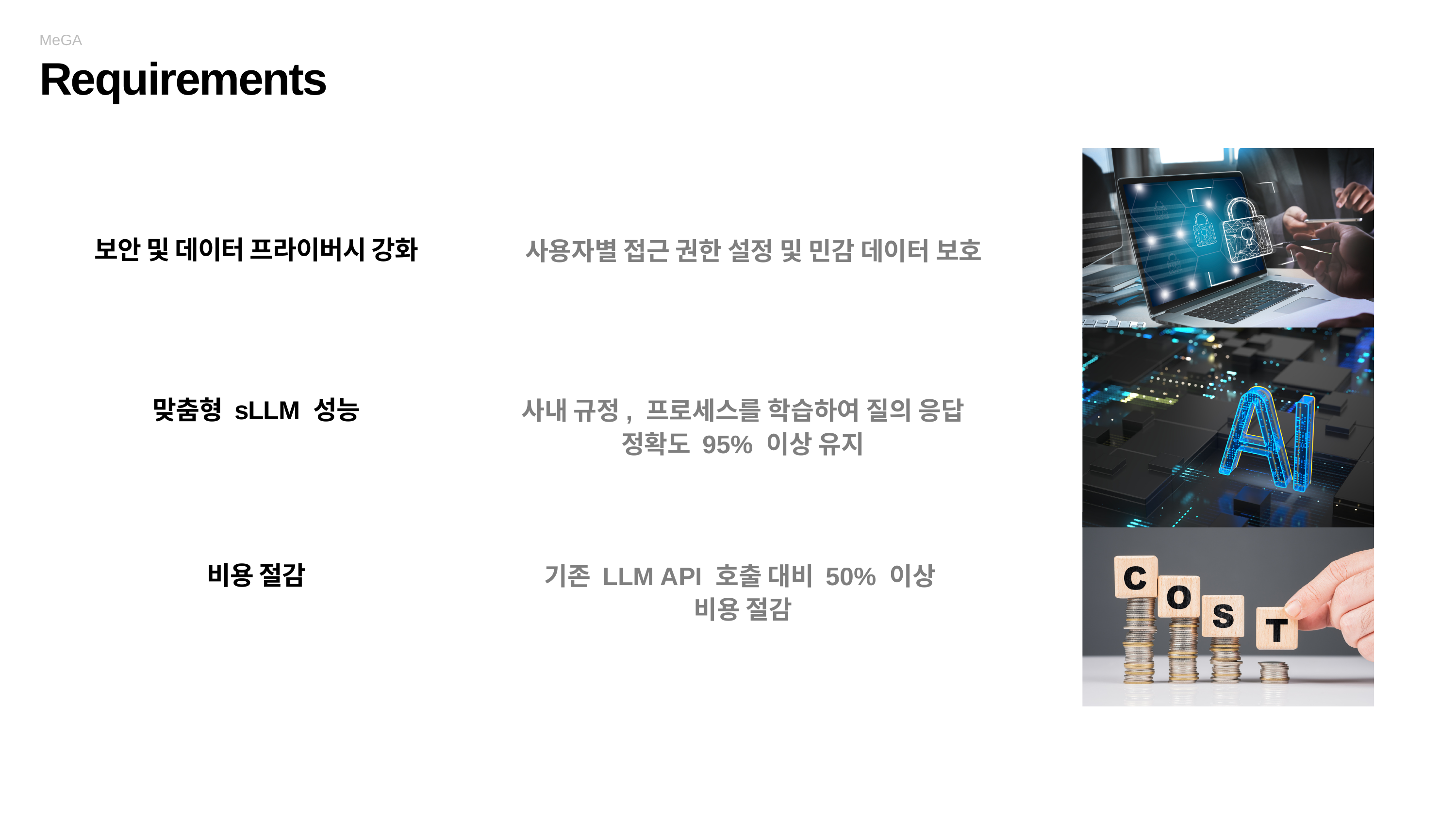

MeGA
Requirements

사용자별 접근 권한 설정 및 민감 데이터 보호
보안 및 데이터 프라이버시 강화

사내 규정, 프로세스를 학습하여 질의 응답 정확도 95% 이상 유지
맞춤형 sLLM 성능

기존 LLM API 호출 대비 50% 이상
비용 절감
비용 절감